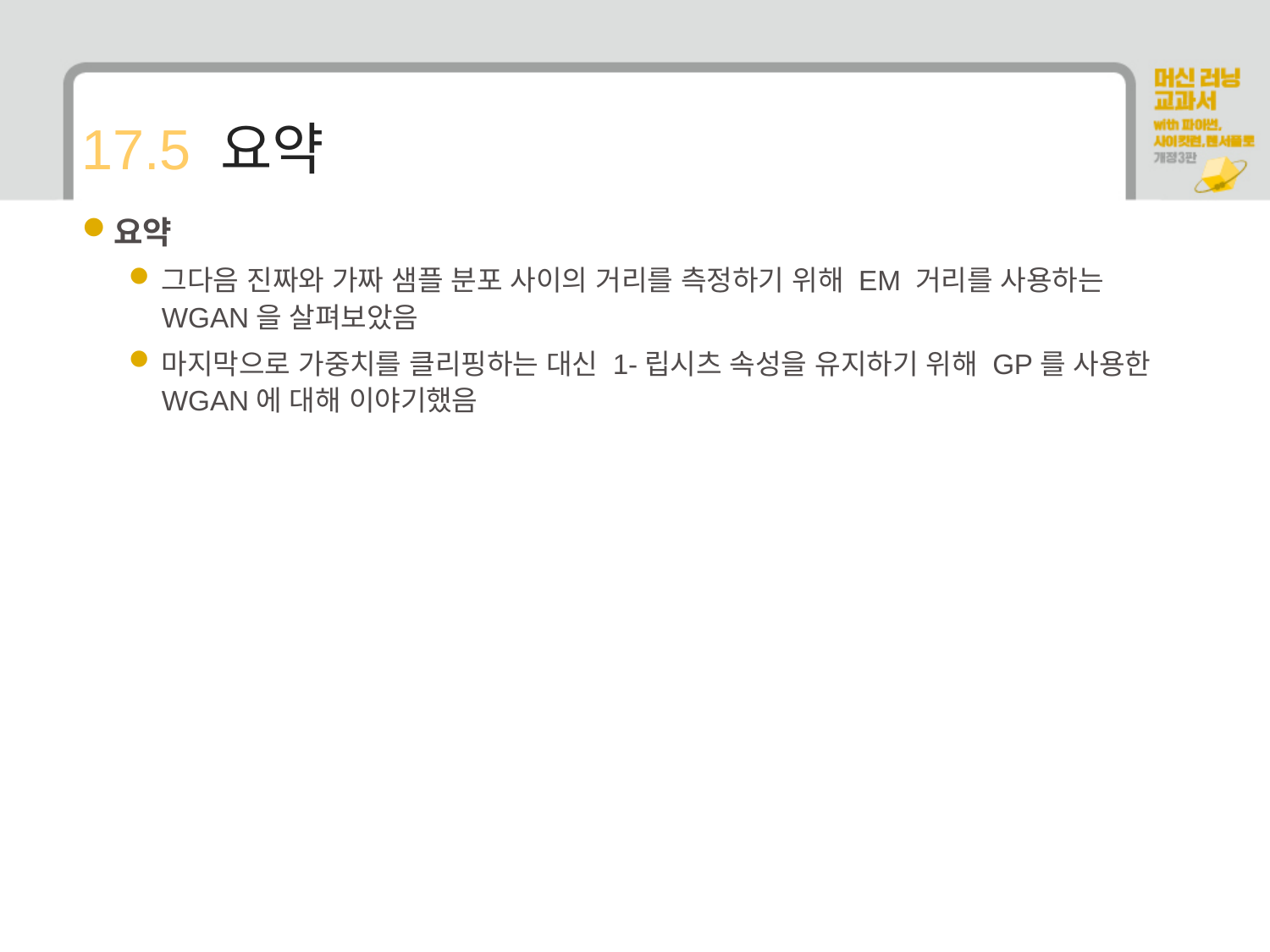

# 17.5 요약
요약
그다음 진짜와 가짜 샘플 분포 사이의 거리를 측정하기 위해 EM 거리를 사용하는 WGAN을 살펴보았음
마지막으로 가중치를 클리핑하는 대신 1-립시츠 속성을 유지하기 위해 GP를 사용한 WGAN에 대해 이야기했음